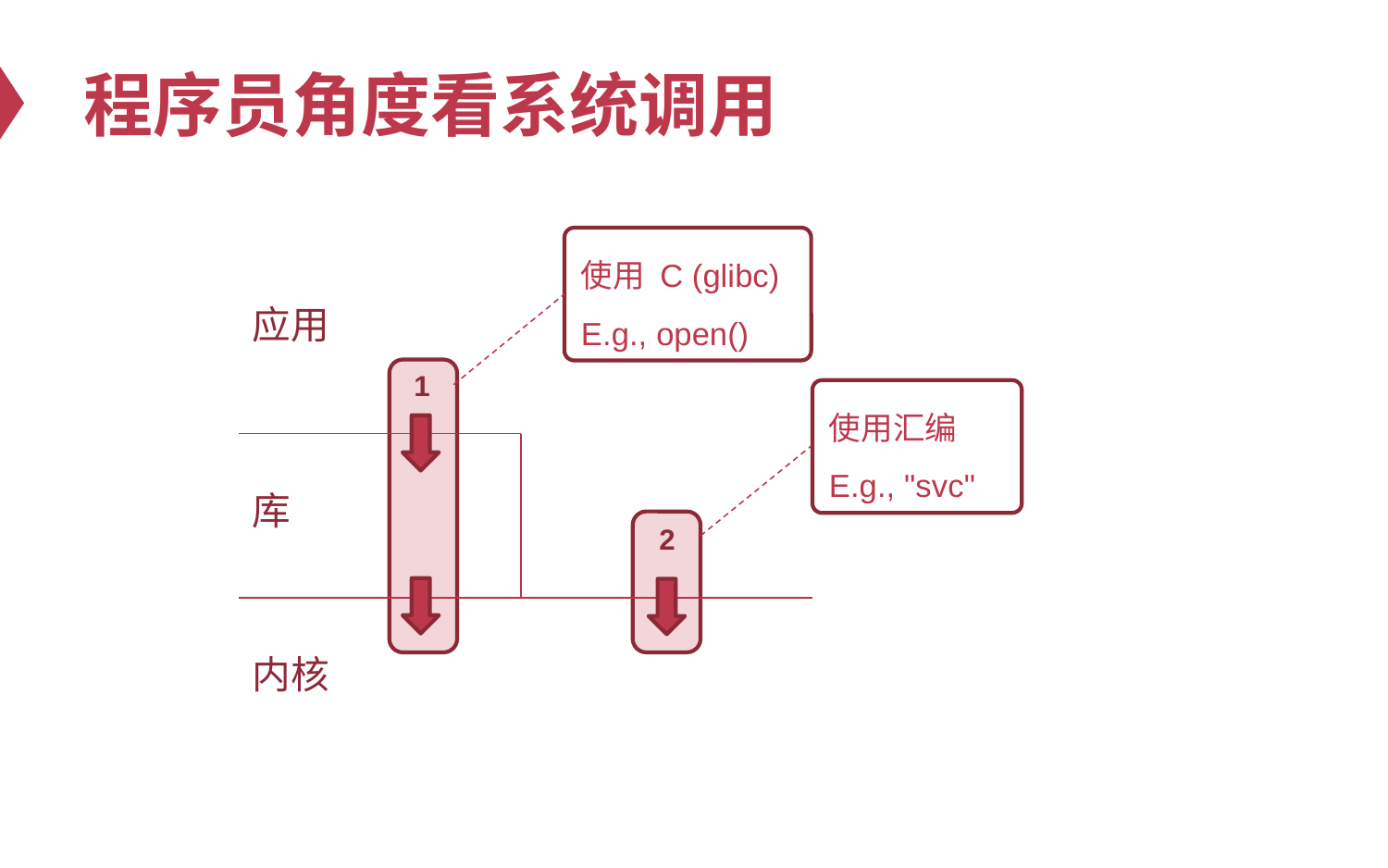

# 程序员角度看系统调用
使用 C (glibc)
E.g., open()
应用

1
使用汇编
E.g., "svc"

库

2

内核